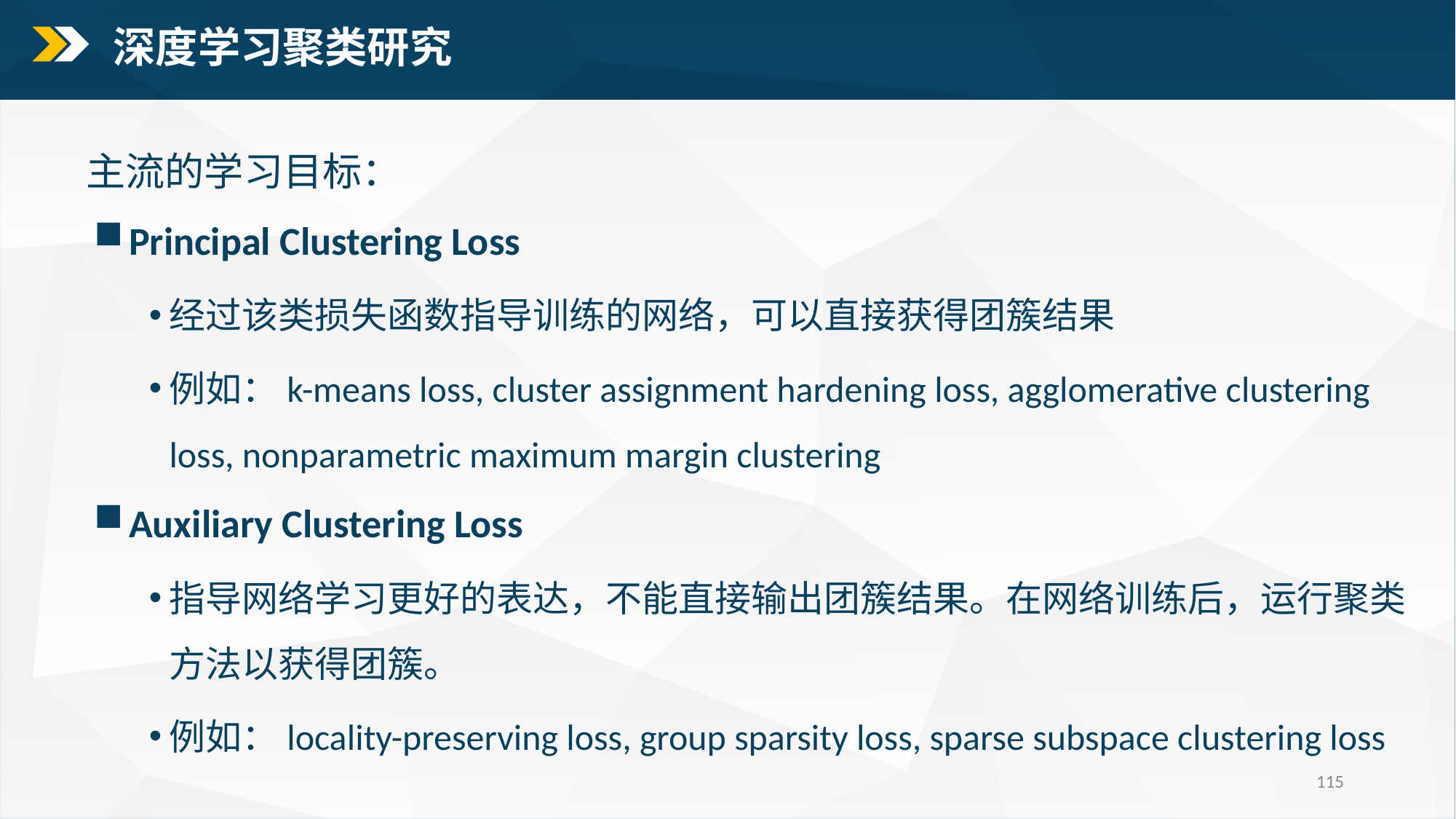

深度学习聚类研究
主流的学习目标：
Principal Clustering Loss
经过该类损失函数指导训练的网络，可以直接获得团簇结果
例如：k-means loss, cluster assignment hardening loss, agglomerative clustering loss, nonparametric maximum margin clustering
Auxiliary Clustering Loss
指导网络学习更好的表达，不能直接输出团簇结果。在网络训练后，运行聚类方法以获得团簇。
例如：locality-preserving loss, group sparsity loss, sparse subspace clustering loss
115